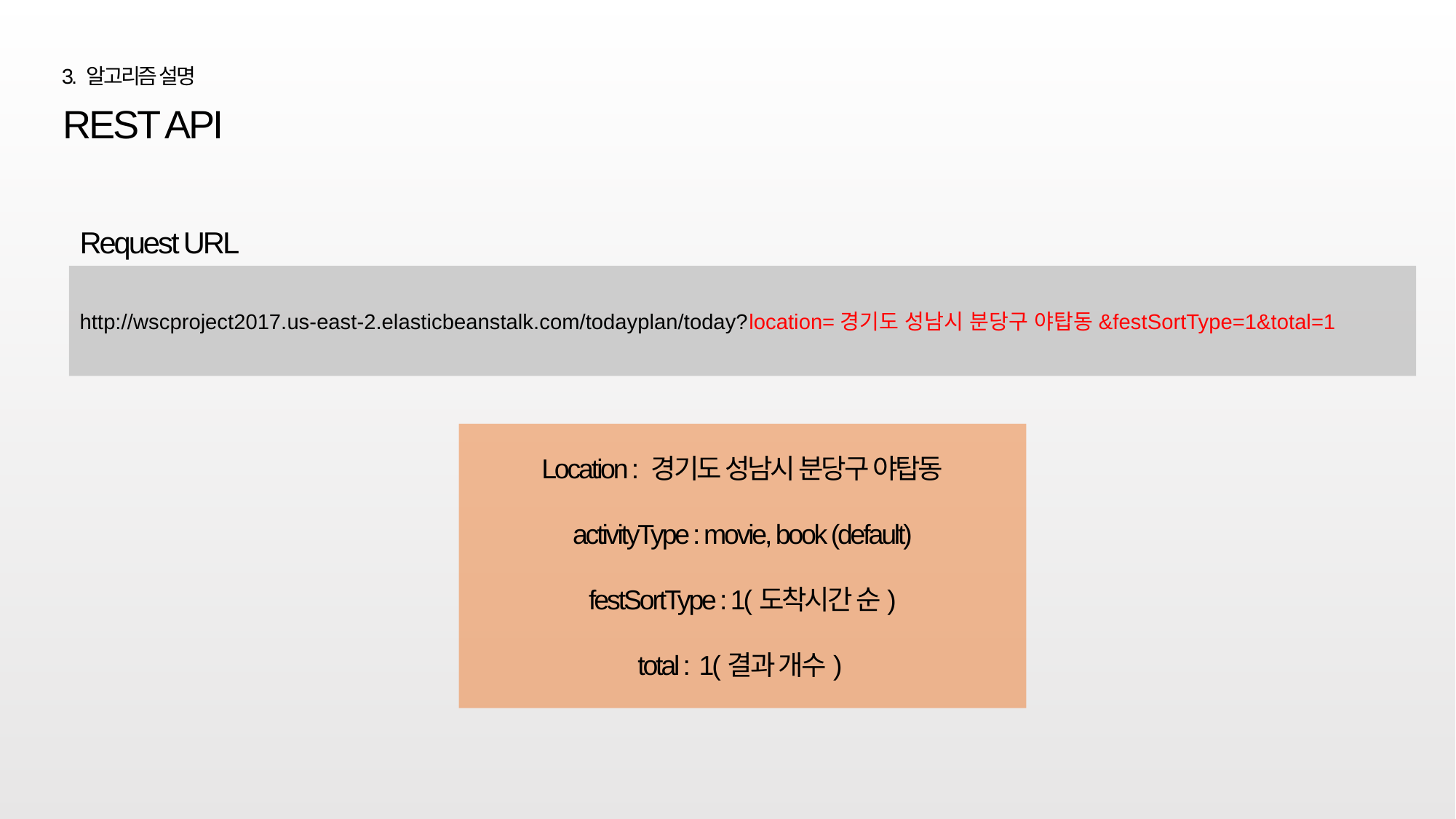

3. 알고리즘 설명
REST API
Request URL
http://wscproject2017.us-east-2.elasticbeanstalk.com/todayplan/today?location=경기도 성남시 분당구 야탑동&festSortType=1&total=1
Location : 경기도 성남시 분당구 야탑동

activityType : movie, book (default)

festSortType : 1(도착시간 순)

total :  1(결과 개수)